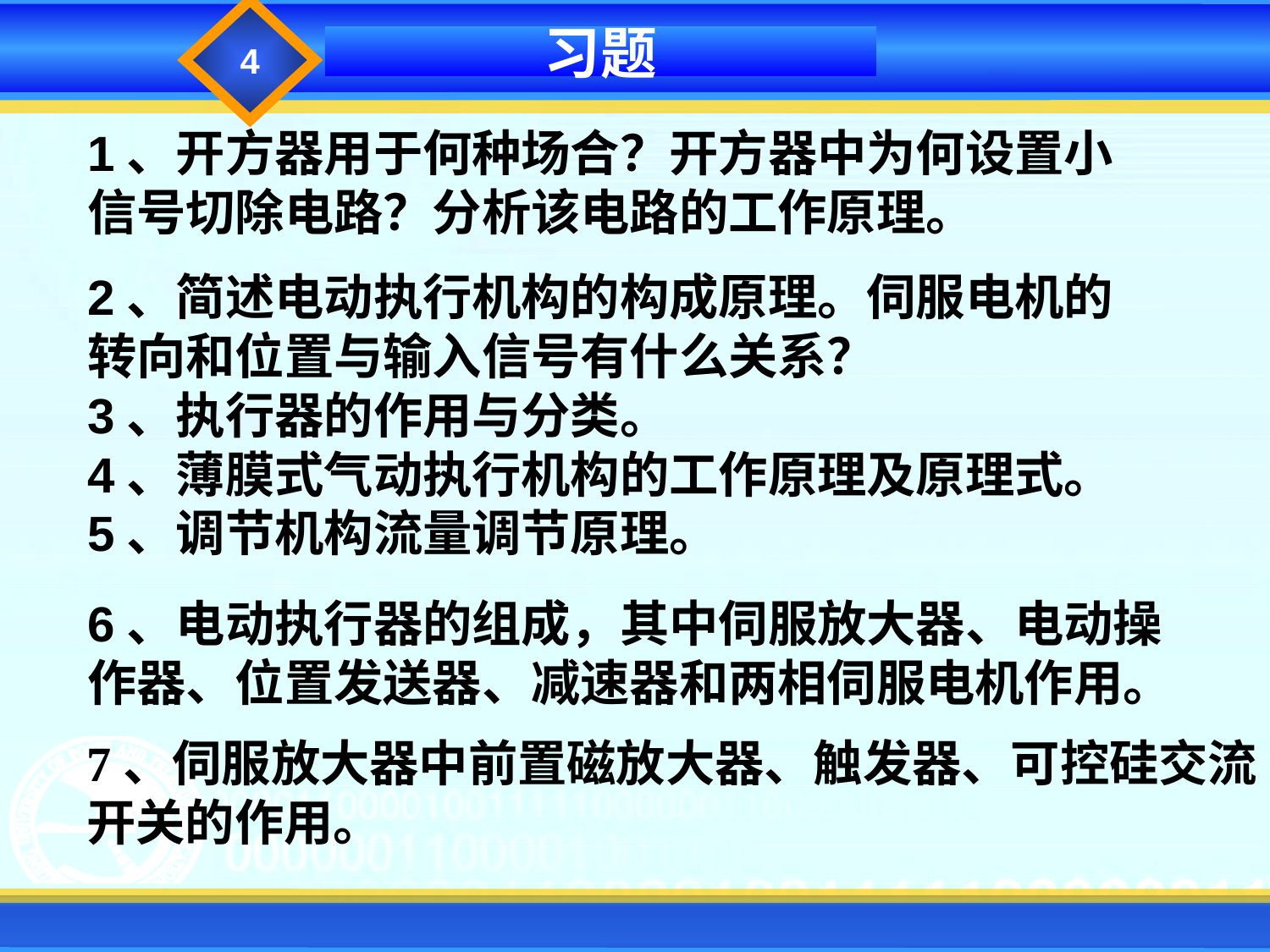

4
习题
1、开方器用于何种场合？开方器中为何设置小信号切除电路？分析该电路的工作原理。
2、简述电动执行机构的构成原理。伺服电机的转向和位置与输入信号有什么关系？
3、执行器的作用与分类。
4、薄膜式气动执行机构的工作原理及原理式。
5、调节机构流量调节原理。

6、电动执行器的组成，其中伺服放大器、电动操作器、位置发送器、减速器和两相伺服电机作用。
7、伺服放大器中前置磁放大器、触发器、可控硅交流开关的作用。